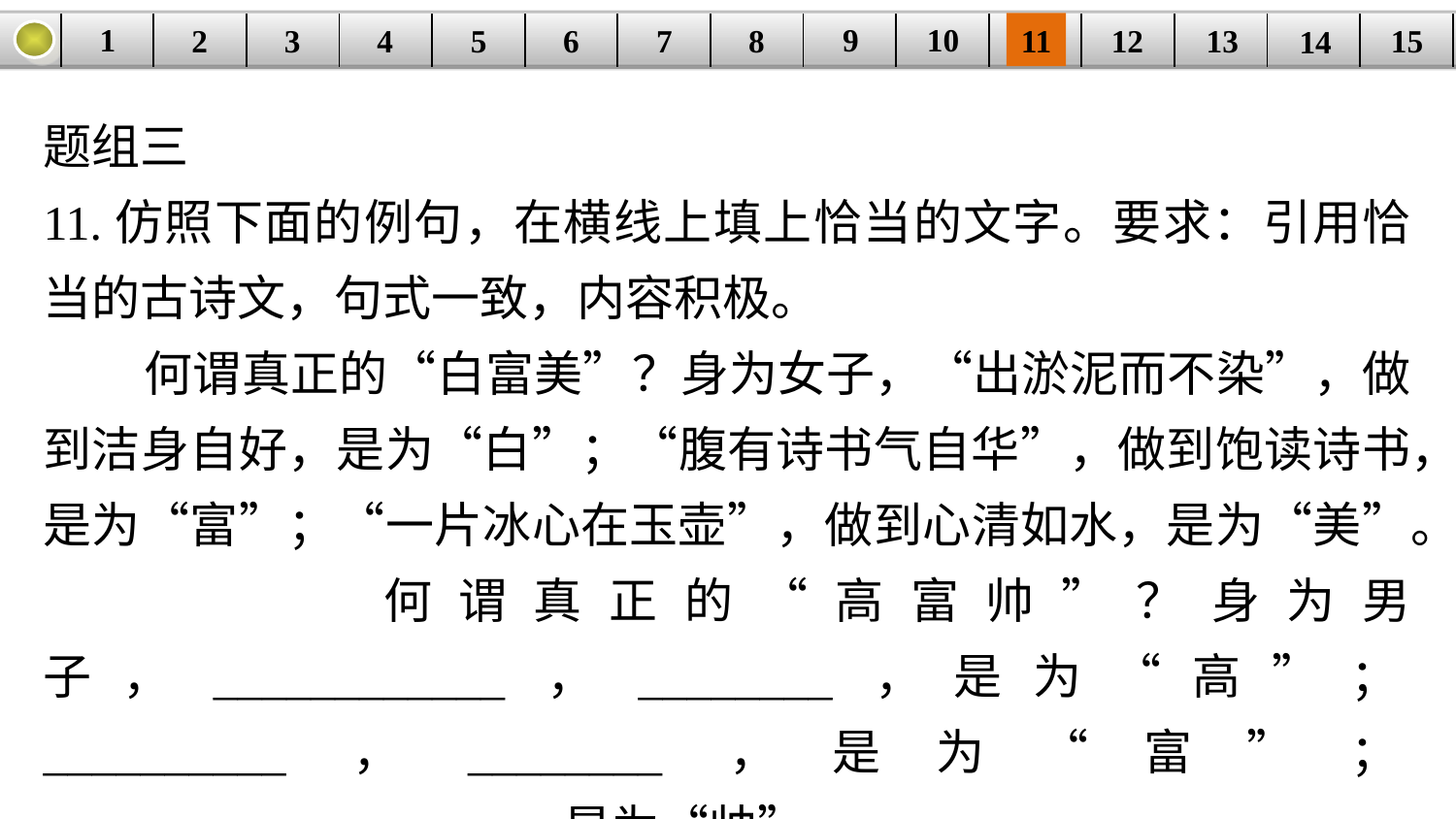

9
10
1
3
4
5
6
8
11
2
12
15
|  |  |  |  |  |  |  |  |  |  |  |  |  |  |  |
| --- | --- | --- | --- | --- | --- | --- | --- | --- | --- | --- | --- | --- | --- | --- |
7
13
14

题组三
11.仿照下面的例句，在横线上填上恰当的文字。要求：引用恰当的古诗文，句式一致，内容积极。
        何谓真正的“白富美”？身为女子，“出淤泥而不染”，做到洁身自好，是为“白”；“腹有诗书气自华”，做到饱读诗书，是为“富”；“一片冰心在玉壶”，做到心清如水，是为“美”。
        何谓真正的“高富帅”？身为男子，____________，________，是为“高”；__________，________，是为“富”；________，________，是为“帅”。